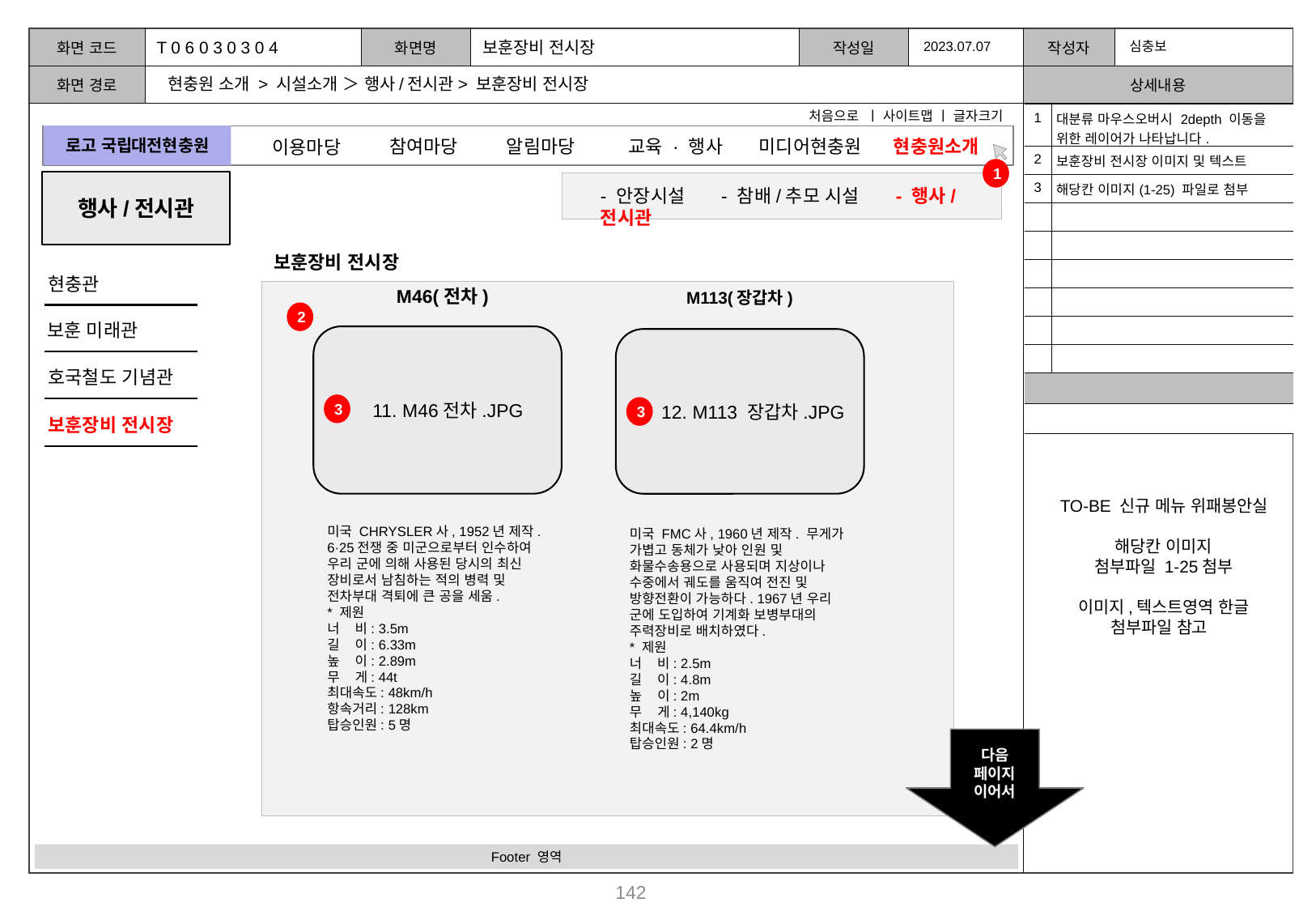

T 0 6 0 3 0 3 0 4
보훈장비 전시장
2023.07.07
심충보
현충원 소개 > 시설소개 ＞ 행사/전시관> 보훈장비 전시장
처음으로  ㅣ 사이트맵 ㅣ 글자크기
| 1 | 대분류 마우스오버시 2depth 이동을 위한 레이어가 나타납니다. |
| --- | --- |
| 2 | 보훈장비 전시장 이미지 및 텍스트 |
| 3 | 해당칸 이미지(1-25) 파일로 첨부 |
|  |  |
|  |  |
|  |  |
|  |  |
|  |  |
|  |  |
|  |  |
|  |  |
로고 국립대전현충원

참여마당
알림마당
미디어현충원
교육 · 행사
현충원소개
이용마당

1
행사/전시관

- 안장시설      - 참배/추모 시설      - 행사/전시관
보훈장비 전시장
현충관
M46(전차)

M113(장갑차)
2
보훈 미래관
    11. M46전차.JPG
     12. M113 장갑차.JPG
호국철도 기념관
3
3
보훈장비 전시장
TO-BE 신규 메뉴 위패봉안실

해당칸 이미지
첨부파일 1-25첨부

이미지,텍스트영역 한글 첨부파일 참고
미국 CHRYSLER사, 1952년 제작. 6·25전쟁 중 미군으로부터 인수하여 우리 군에 의해 사용된 당시의 최신 장비로서 남침하는 적의 병력 및 전차부대 격퇴에 큰 공을 세움.
* 제원
너    비: 3.5m
길    이: 6.33m
높    이: 2.89m
무    게: 44t
최대속도: 48km/h
항속거리: 128km
탑승인원: 5명
미국 FMC사, 1960년 제작. 무게가 가볍고 동체가 낮아 인원 및 화물수송용으로 사용되며 지상이나 수중에서 궤도를 움직여 전진 및 방향전환이 가능하다. 1967년 우리 군에 도입하여 기계화 보병부대의 주력장비로 배치하였다.
* 제원
너    비: 2.5m
길    이: 4.8m
높    이: 2m
무    게: 4,140kg
최대속도: 64.4km/h
탑승인원: 2명
다음
페이지
이어서
Footer 영역